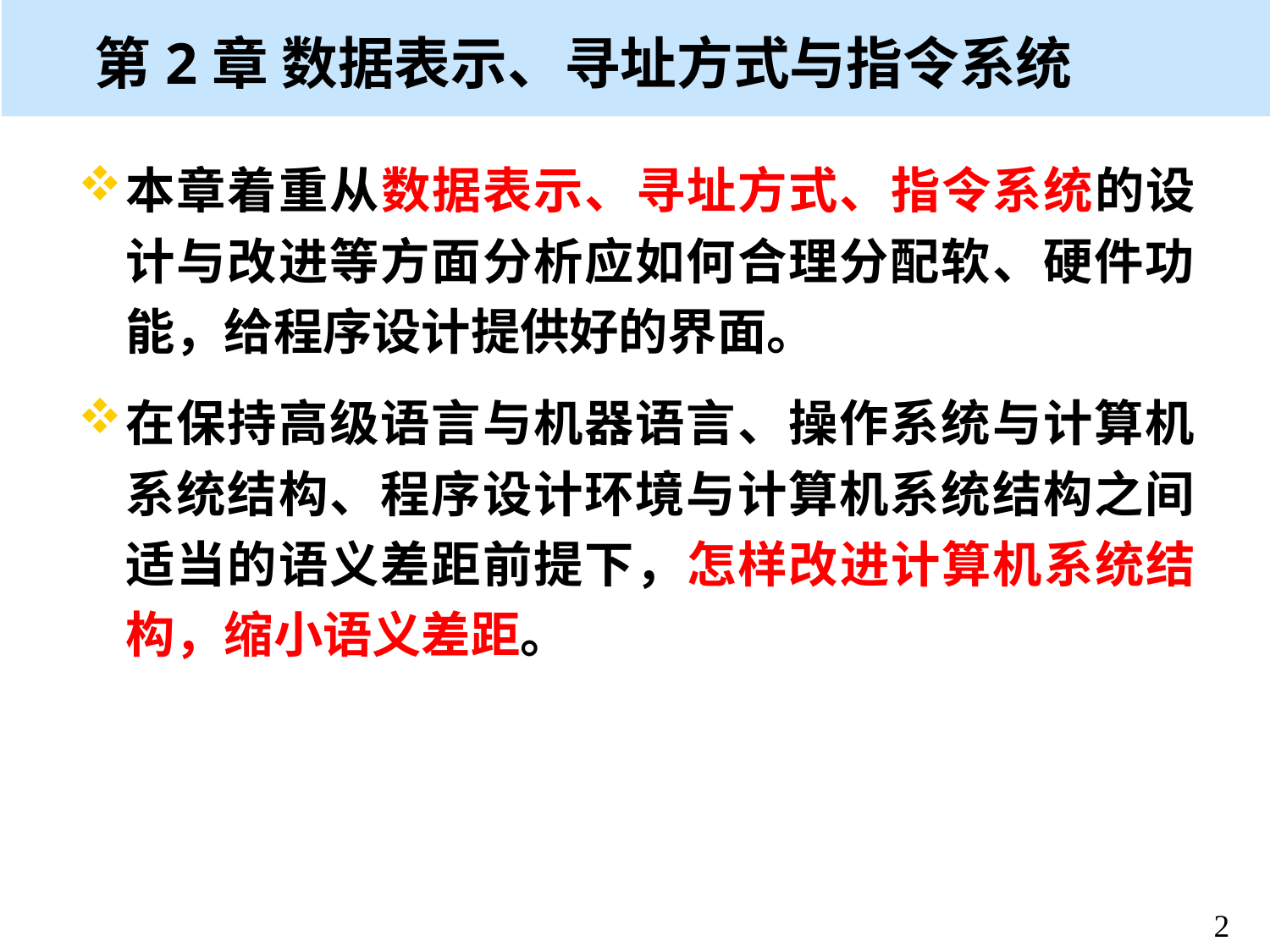

# 第2章 数据表示、寻址方式与指令系统
本章着重从数据表示、寻址方式、指令系统的设计与改进等方面分析应如何合理分配软、硬件功能，给程序设计提供好的界面。
在保持高级语言与机器语言、操作系统与计算机系统结构、程序设计环境与计算机系统结构之间适当的语义差距前提下，怎样改进计算机系统结构，缩小语义差距。